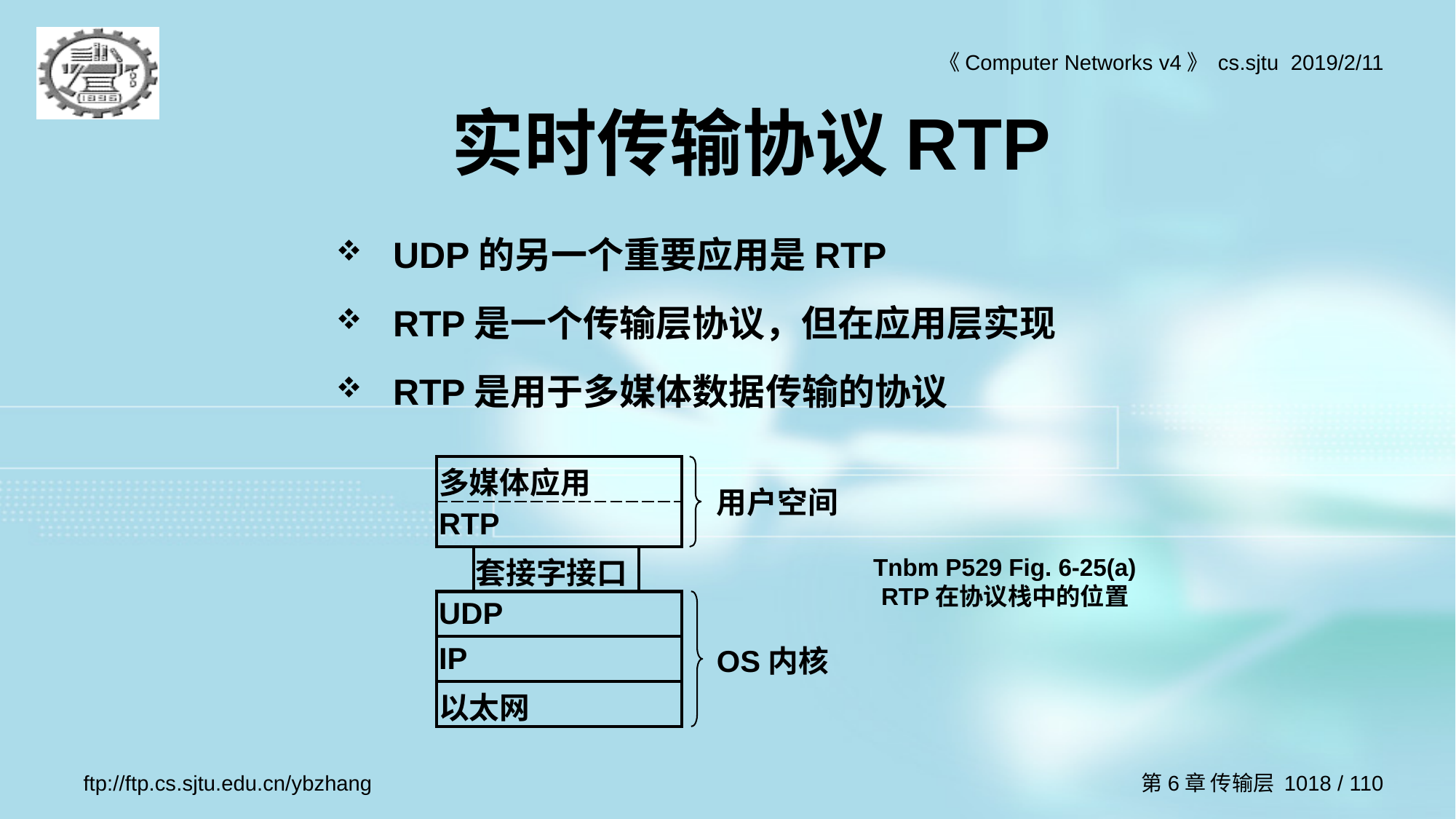

# 实时传输协议RTP
UDP的另一个重要应用是RTP
RTP是一个传输层协议，但在应用层实现
RTP是用于多媒体数据传输的协议
| 多媒体应用 |  |  |
| --- | --- | --- |
| RTP |  |  |
|  | 套接字接口 |  |
| UDP |  |  |
| IP |  |  |
| 以太网 |  |  |

用户空间
Tnbm P529 Fig. 6-25(a) RTP在协议栈中的位置

OS内核